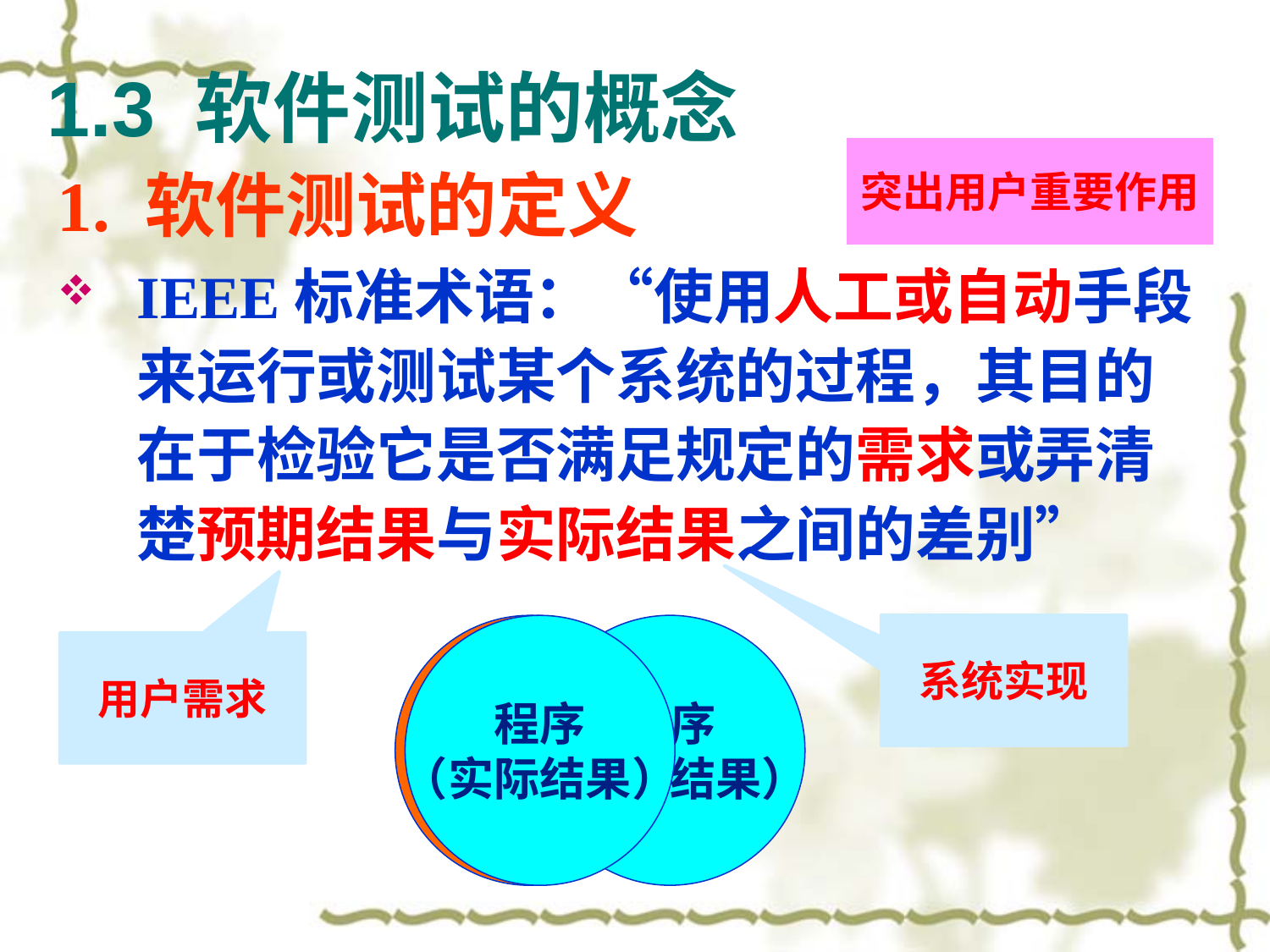

# 1.3 软件测试的概念
突出用户重要作用
1. 软件测试的定义
IEEE标准术语：“使用人工或自动手段来运行或测试某个系统的过程，其目的在于检验它是否满足规定的需求或弄清楚预期结果与实际结果之间的差别”
程序
（实际结果）
系统实现
规格说明
（预期结果）
程序
（实际结果）
用户需求